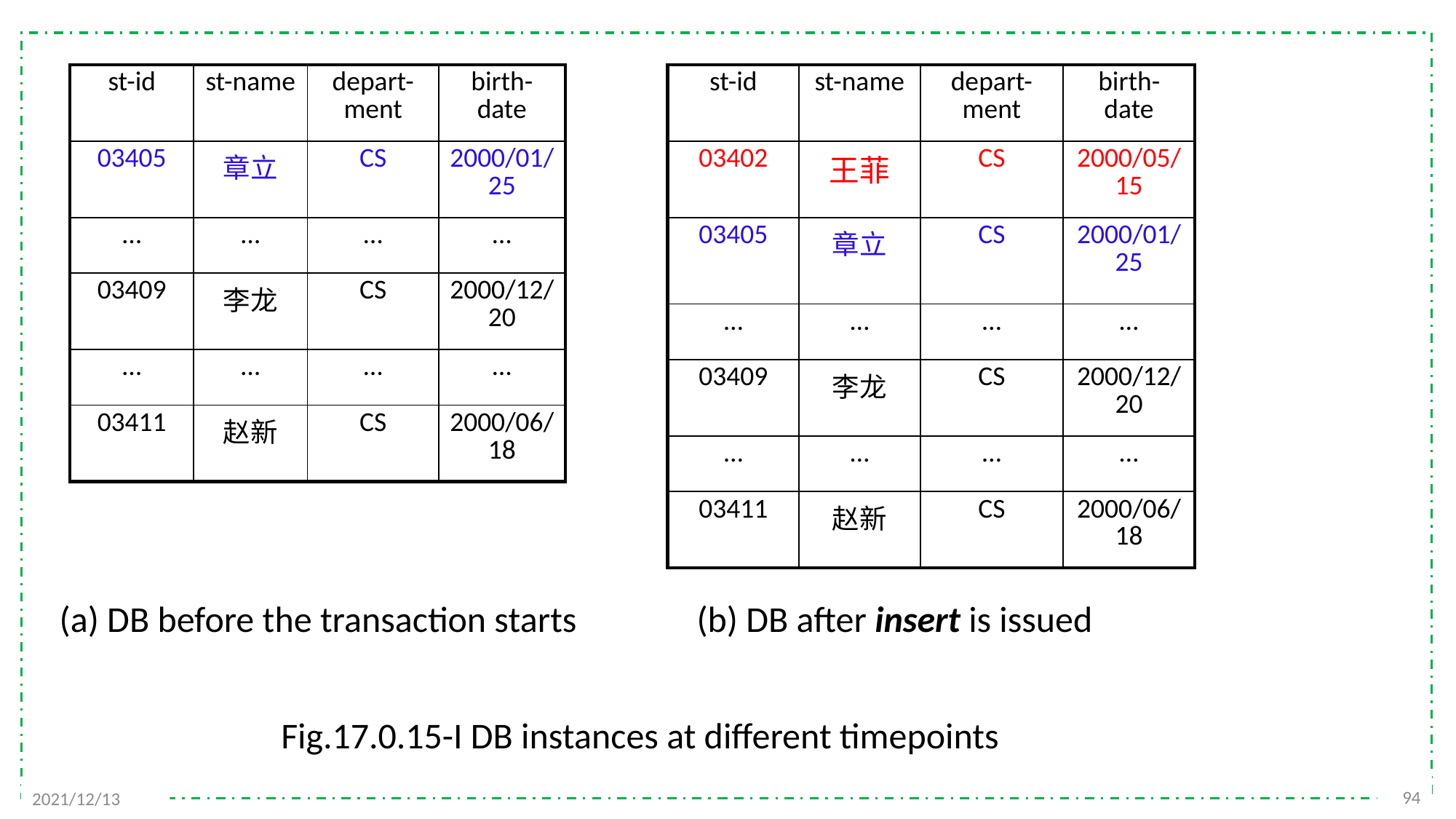

| st-id | st-name | depart-ment | birth-date |
| --- | --- | --- | --- |
| 03405 | 章立 | CS | 2000/01/25 |
| … | … | … | … |
| 03409 | 李龙 | CS | 2000/12/20 |
| … | … | … | … |
| 03411 | 赵新 | CS | 2000/06/18 |
| st-id | st-name | depart-ment | birth-date |
| --- | --- | --- | --- |
| 03402 | 王菲 | CS | 2000/05/15 |
| 03405 | 章立 | CS | 2000/01/25 |
| … | … | … | … |
| 03409 | 李龙 | CS | 2000/12/20 |
| … | … | … | … |
| 03411 | 赵新 | CS | 2000/06/18 |
(a) DB before the transaction starts
(b) DB after insert is issued
Fig.17.0.15-I DB instances at different timepoints
94
2021/12/13